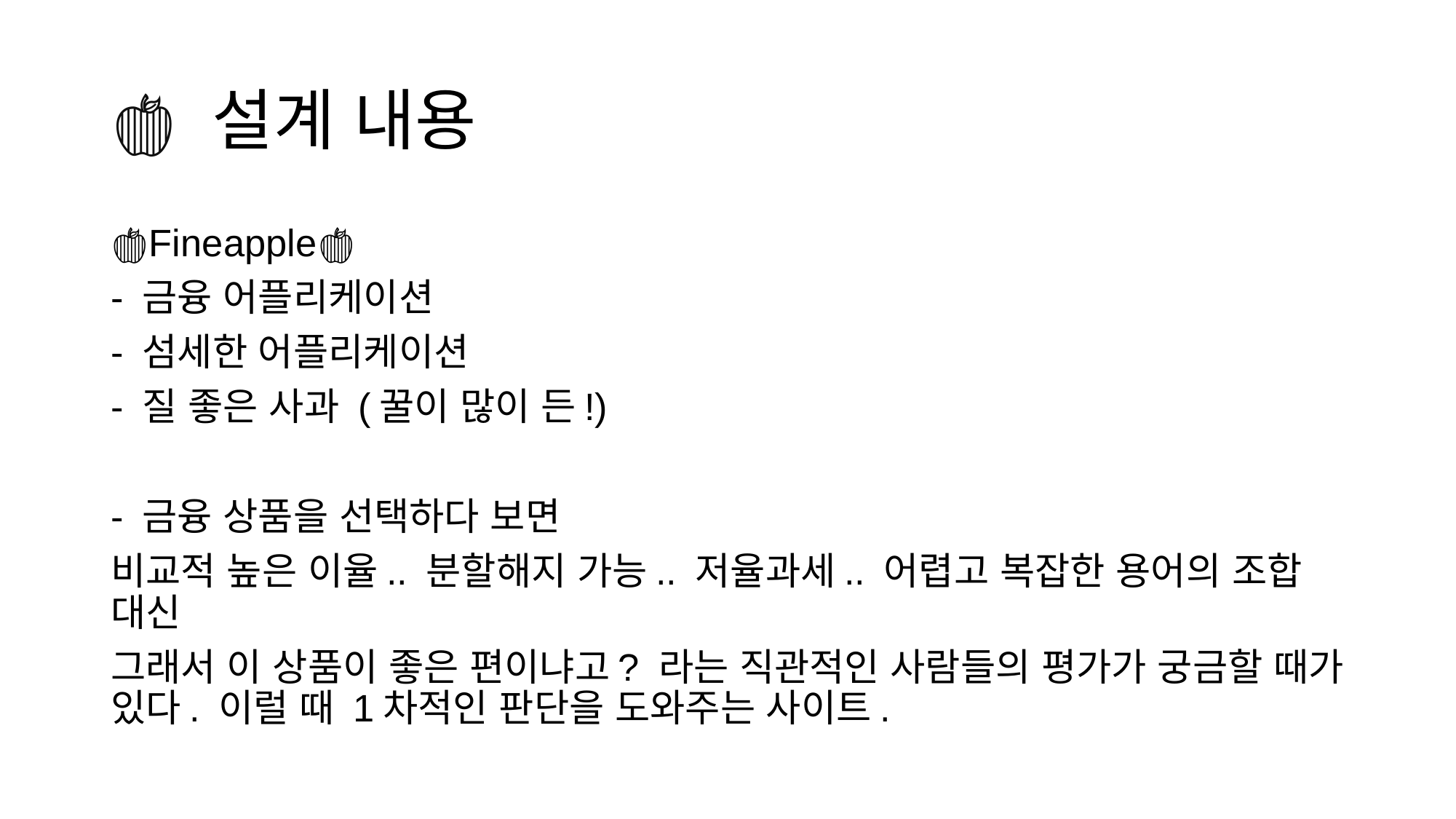

# 🍎 설계 내용
🍎Fineapple🍎
- 금융 어플리케이션
- 섬세한 어플리케이션
- 질 좋은 사과 (꿀이 많이 든!)

- 금융 상품을 선택하다 보면
비교적 높은 이율.. 분할해지 가능.. 저율과세.. 어렵고 복잡한 용어의 조합 대신
그래서 이 상품이 좋은 편이냐고? 라는 직관적인 사람들의 평가가 궁금할 때가 있다. 이럴 때 1차적인 판단을 도와주는 사이트.